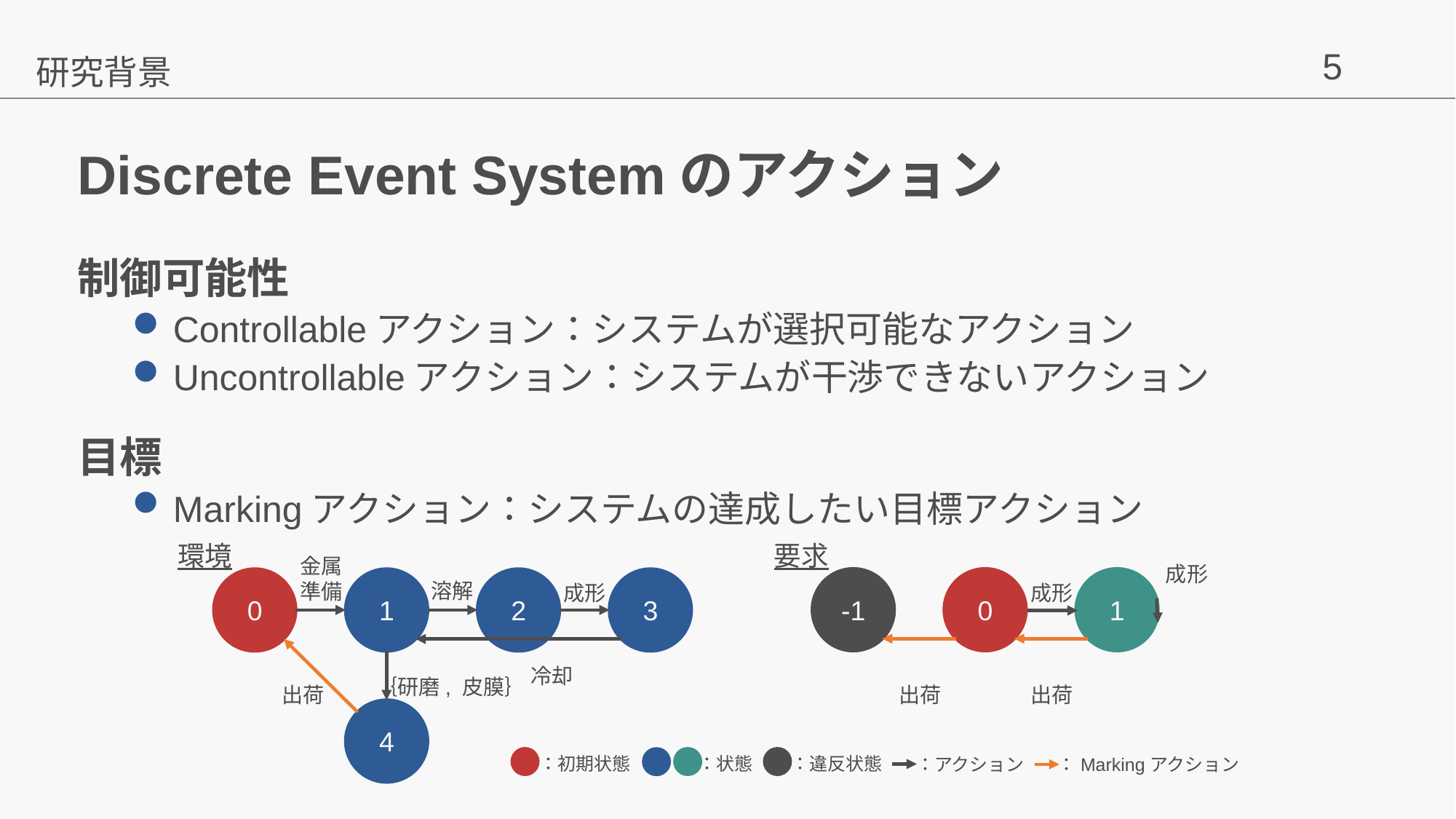

研究背景
# Discrete Event Systemのアクション
制御可能性
Controllableアクション：システムが選択可能なアクション
Uncontrollableアクション：システムが干渉できないアクション
目標
Markingアクション：システムの達成したい目標アクション
環境
要求
金属
準備
成形
-1
0
1
0
1
2
3
溶解
成形
成形
冷却
｛研磨, 皮膜｝
出荷
出荷
出荷
4
：初期状態
：状態
：違反状態
：アクション
：Markingアクション